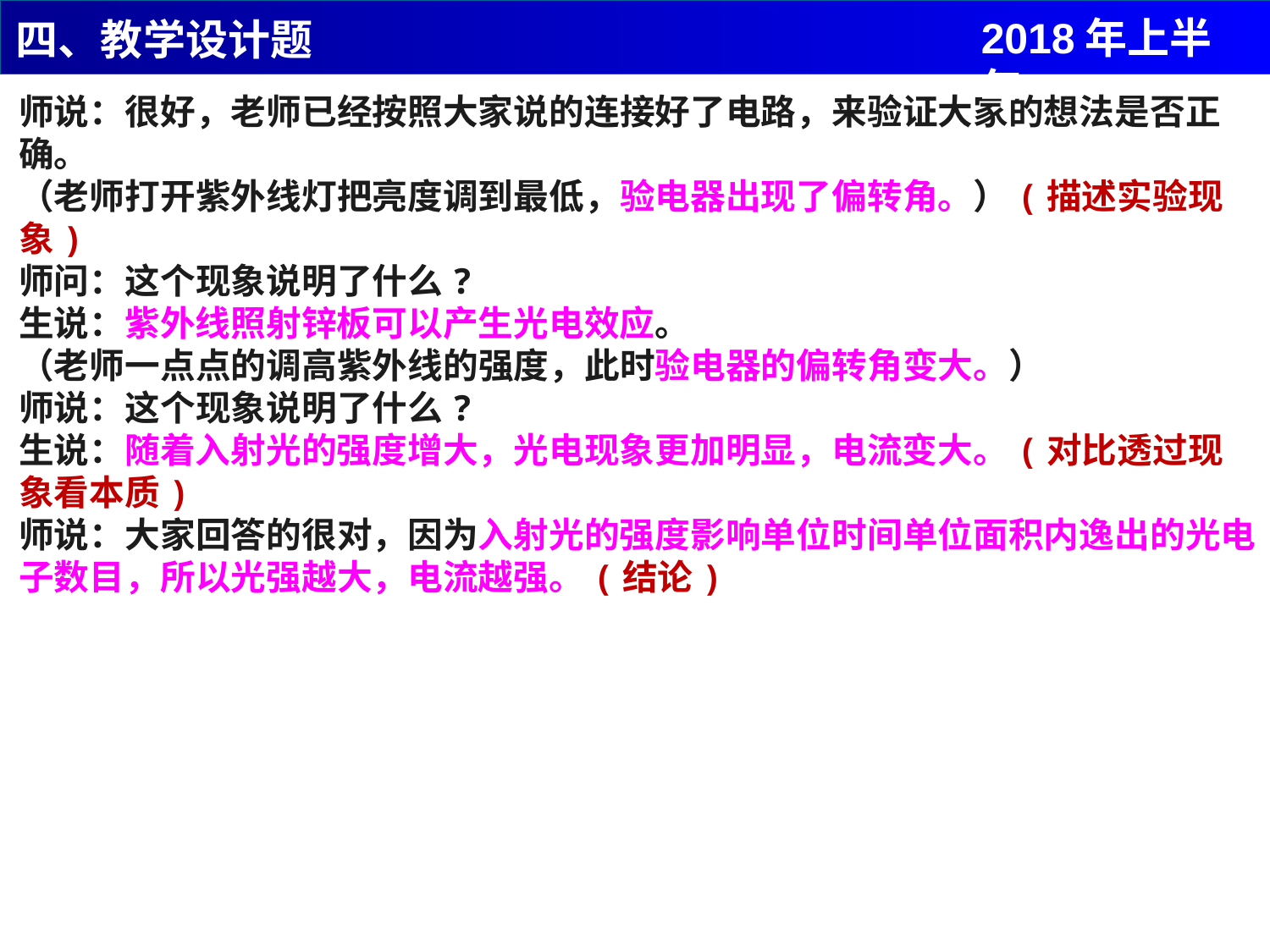

2018年上半年
四、教学设计题
师说：很好，老师已经按照大家说的连接好了电路，来验证大家的想法是否正确。
（老师打开紫外线灯把亮度调到最低，验电器出现了偏转角。）(描述实验现象)
师问：这个现象说明了什么?
生说：紫外线照射锌板可以产生光电效应。
（老师一点点的调高紫外线的强度，此时验电器的偏转角变大。）
师说：这个现象说明了什么?
生说：随着入射光的强度增大，光电现象更加明显，电流变大。(对比透过现象看本质)
师说：大家回答的很对，因为入射光的强度影响单位时间单位面积内逸出的光电子数目，所以光强越大，电流越强。(结论)